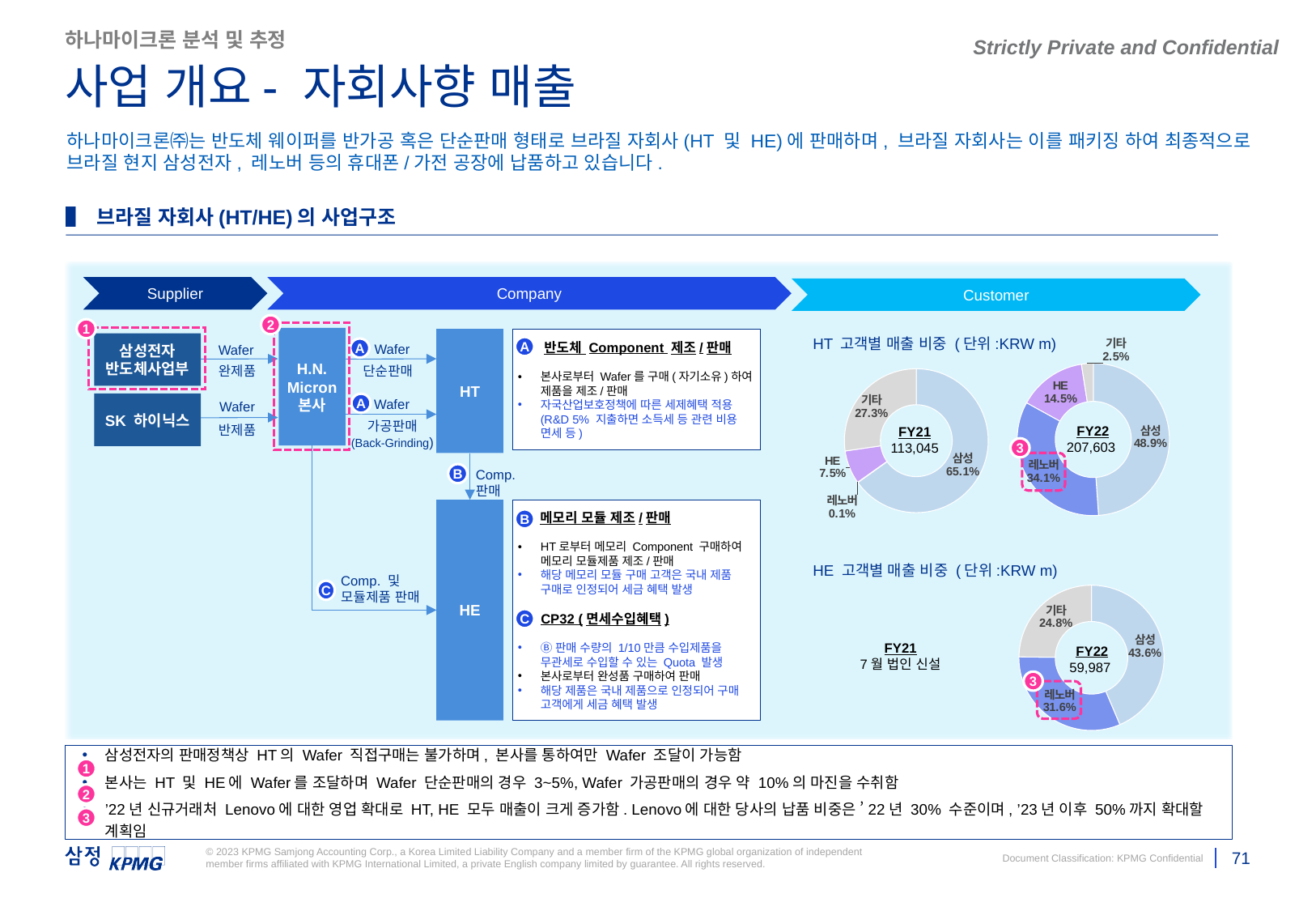

JSJ – 헤딩
HT,HE는 세제혜택 적용받는 기업임
2022년 신규거래처 Lenovo에대한 영업 확대로 매출이 증가함
본사는 Wafer 및 Component, 모듈제품을 브라질자회사에 판매하며 3~5%의 마진을 수취하고있음. 브라질 법인에 적용되는 세제혜택, 삼성전자의 Wafer 판매 정책에 의하여 해당 구조가 가능한 상황임
하나마이크론 분석 및 추정
사업 개요- 자회사향 매출
하나마이크론㈜는 반도체 웨이퍼를 반가공 혹은 단순판매 형태로 브라질 자회사(HT 및 HE)에 판매하며, 브라질 자회사는 이를 패키징 하여 최종적으로 브라질 현지 삼성전자, 레노버 등의 휴대폰/가전 공장에 납품하고 있습니다.
▌ 브라질 자회사(HT/HE)의 사업구조

Supplier
Company
Customer
2
1

HT 고객별 매출 비중 (단위:KRW m)

H.N.
Micron
본사
HT
      반도체 Component 제조/판매

본사로부터 Wafer를 구매(자기소유)하여 제품을 제조/판매
자국산업보호정책에 따른 세제혜택 적용 (R&D 5% 지출하면 소득세 등 관련 비용 면세 등)

### Chart

| Category | 판매 |
|---|---|
| 삼성 | 0.489 |
| 레노버 | 0.341 |
| HE | 0.145 |
| 기타 | 0.025 |

### Chart

| Category | 판매 |
|---|---|
| 삼성 | 0.651 |
| 레노버 | 0.001 |
| HE | 0.075 |
| 기타 | 0.273 |
Wafer
삼성전자
반도체사업부
Wafer
A
A
단순판매
완제품
Wafer
Wafer
SK 하이닉스
A
가공판매
(Back-Grinding)
반제품
FY22 207,603
FY21
 113,045
3

Comp.판매
B
HE
      메모리 모듈 제조/판매

HT로부터 메모리 Component 구매하여 메모리 모듈제품 제조/판매
해당 메모리 모듈 구매 고객은 국내 제품 구매로 인정되어 세금 혜택 발생

      CP32 (면세수입혜택)

Ⓑ판매 수량의 1/10만큼 수입제품을 무관세로 수입할 수 있는 Quota 발생
본사로부터 완성품 구매하여 판매
해당 제품은 국내 제품으로 인정되어 구매 고객에게 세금 혜택 발생

B
HE 고객별 매출 비중 (단위:KRW m)

### Chart

| Category | 판매 |
|---|---|
| 삼성 | 0.436 |
| 레노버 | 0.316 |
| 기타 | 0.248 |
Comp. 및 모듈제품 판매
C
C
FY21
7월 법인 신설
FY22 59,987
3

삼성전자의 판매정책상 HT의 Wafer 직접구매는 불가하며, 본사를 통하여만 Wafer 조달이 가능함
본사는 HT 및 HE에 Wafer를 조달하며 Wafer 단순판매의 경우 3~5%, Wafer 가공판매의 경우 약 10%의 마진을 수취함
’22년 신규거래처 Lenovo에 대한 영업 확대로 HT, HE 모두 매출이 크게 증가함. Lenovo에 대한 당사의 납품 비중은 ’22년 30% 수준이며, ’23년 이후 50%까지 확대할 계획임
1
2
3